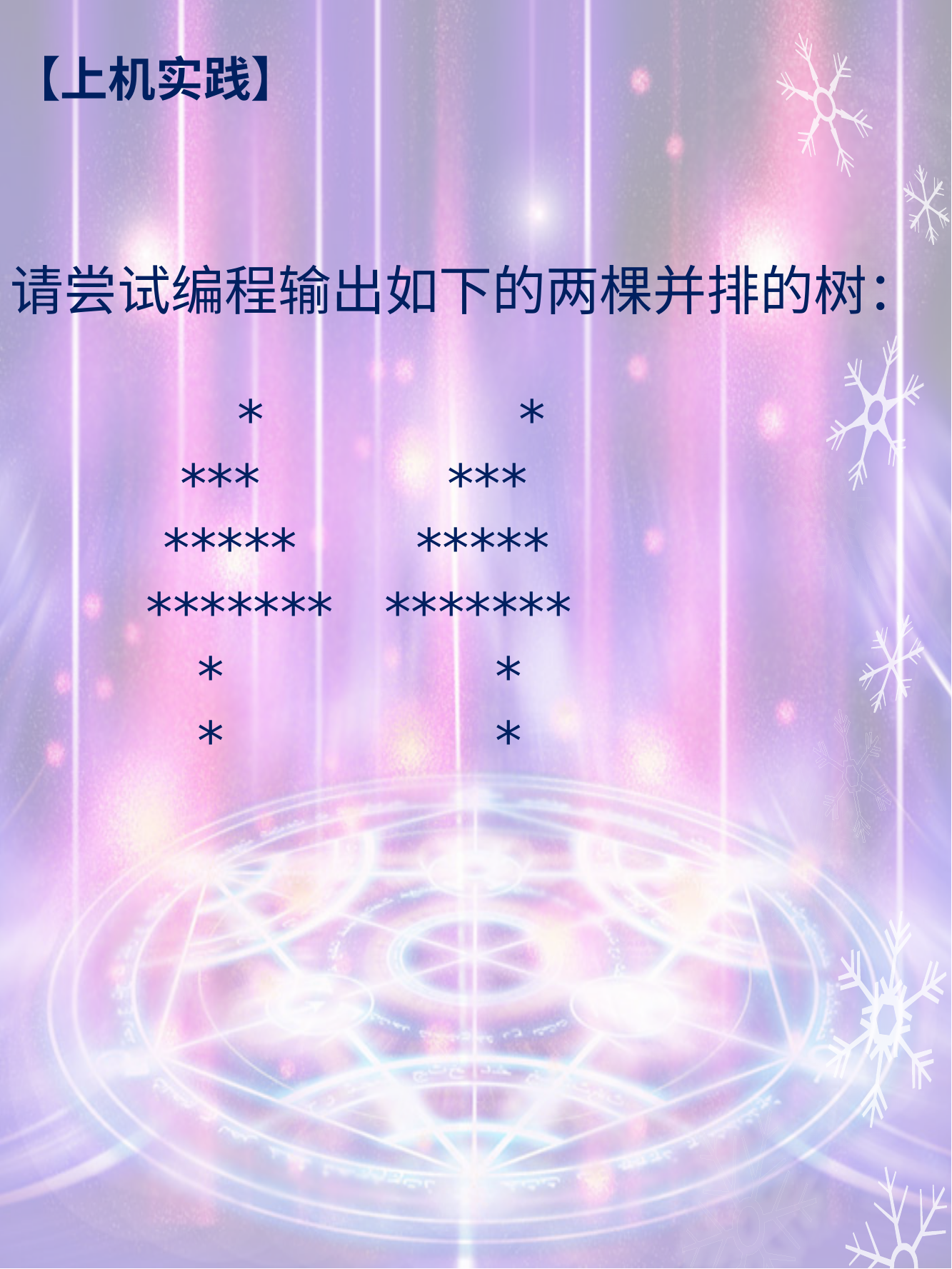

# 【上机实践】

请尝试编程输出如下的两棵并排的树：

　　　　*               *
          ***           ***
         *****       *****
        *******   *******
           *                *
           *                *